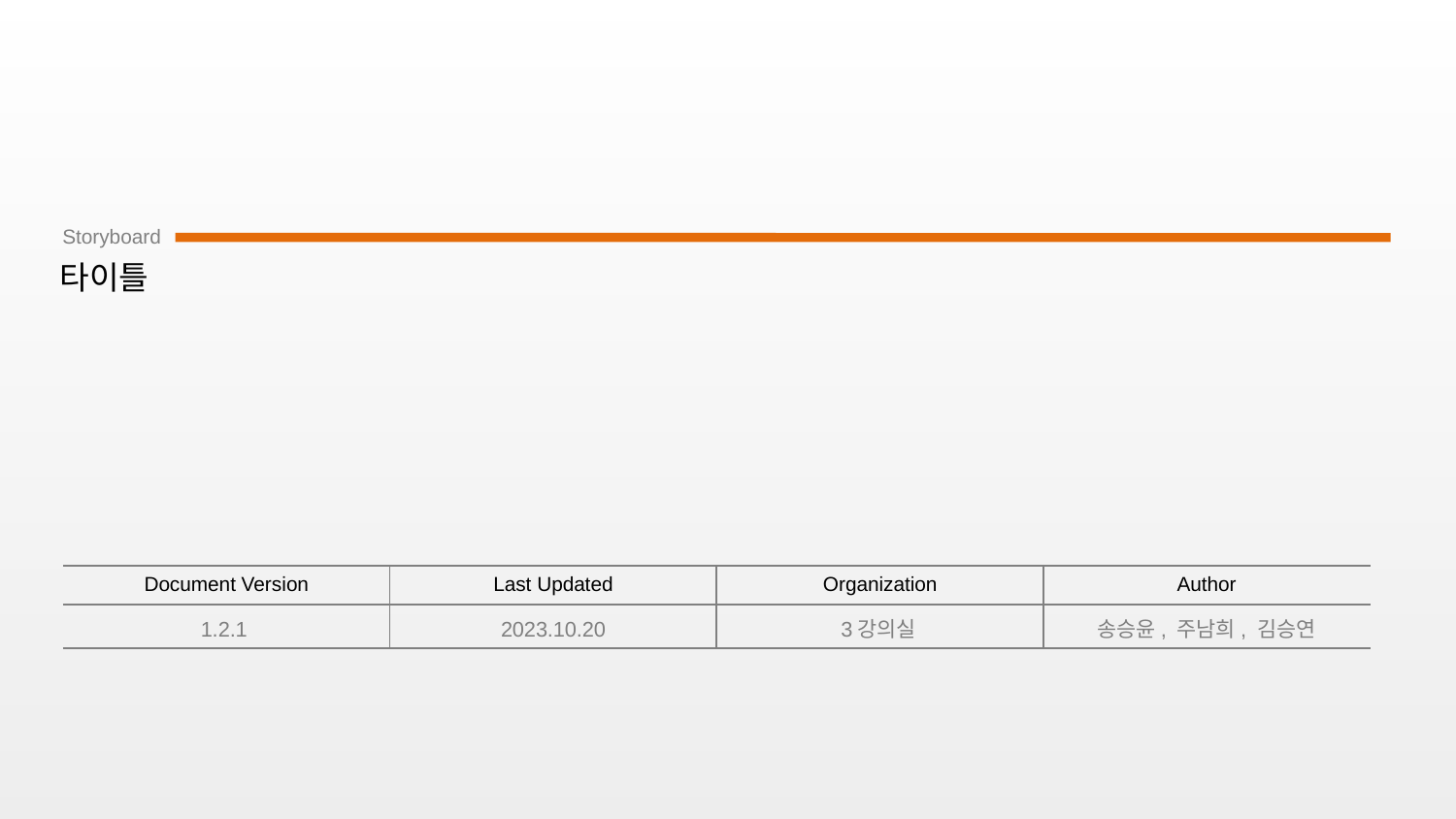

# 타이틀
1.2.1
2023.10.20
3강의실
송승윤, 주남희, 김승연